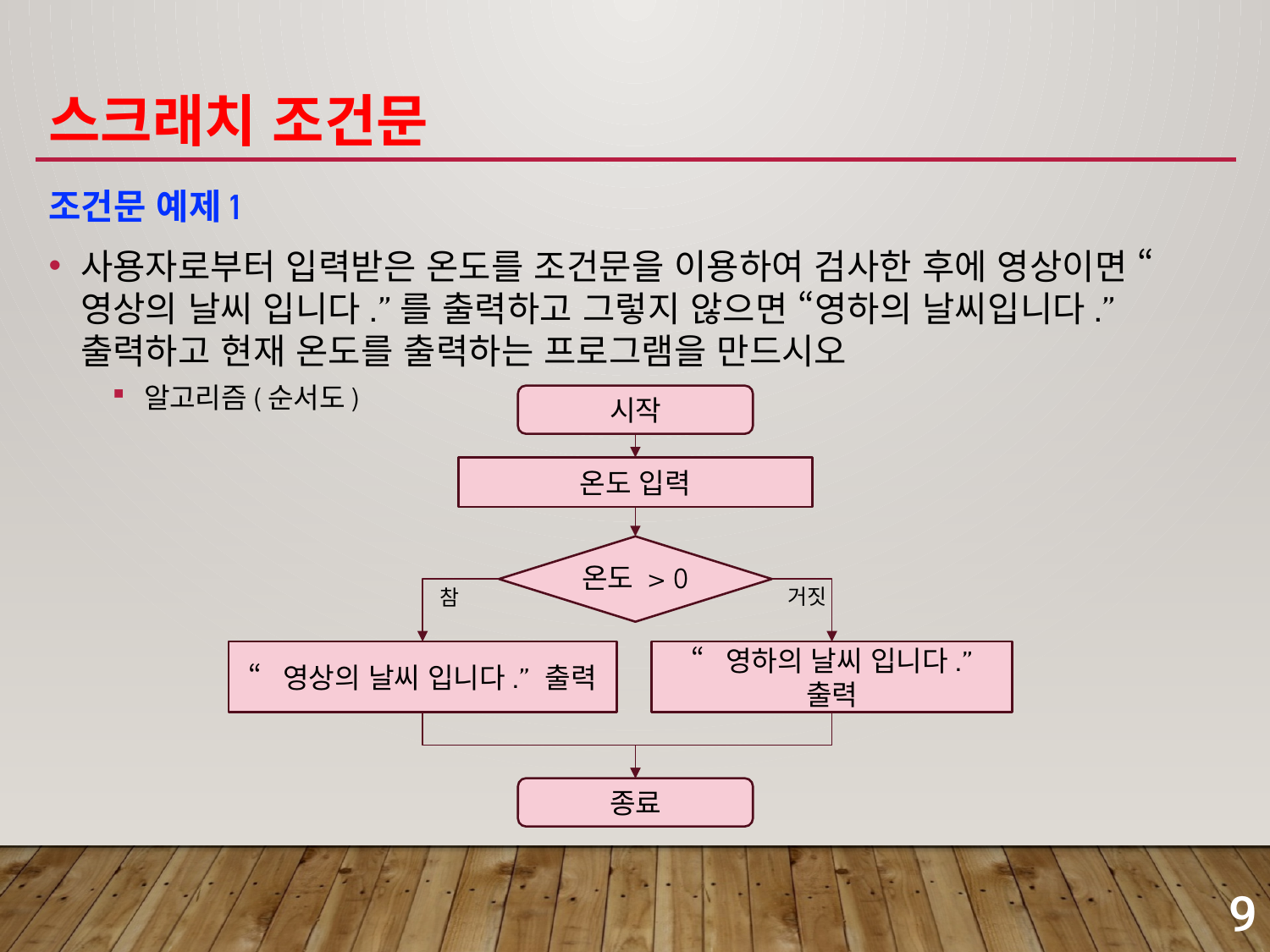

# 스크래치 조건문
조건문 예제1
사용자로부터 입력받은 온도를 조건문을 이용하여 검사한 후에 영상이면 “영상의 날씨 입니다.”를 출력하고 그렇지 않으면 “영하의 날씨입니다.” 출력하고 현재 온도를 출력하는 프로그램을 만드시오
알고리즘(순서도)
시작
온도 입력

온도 > 0
거짓
참
“영상의 날씨 입니다.” 출력
“영하의 날씨 입니다.” 출력
종료